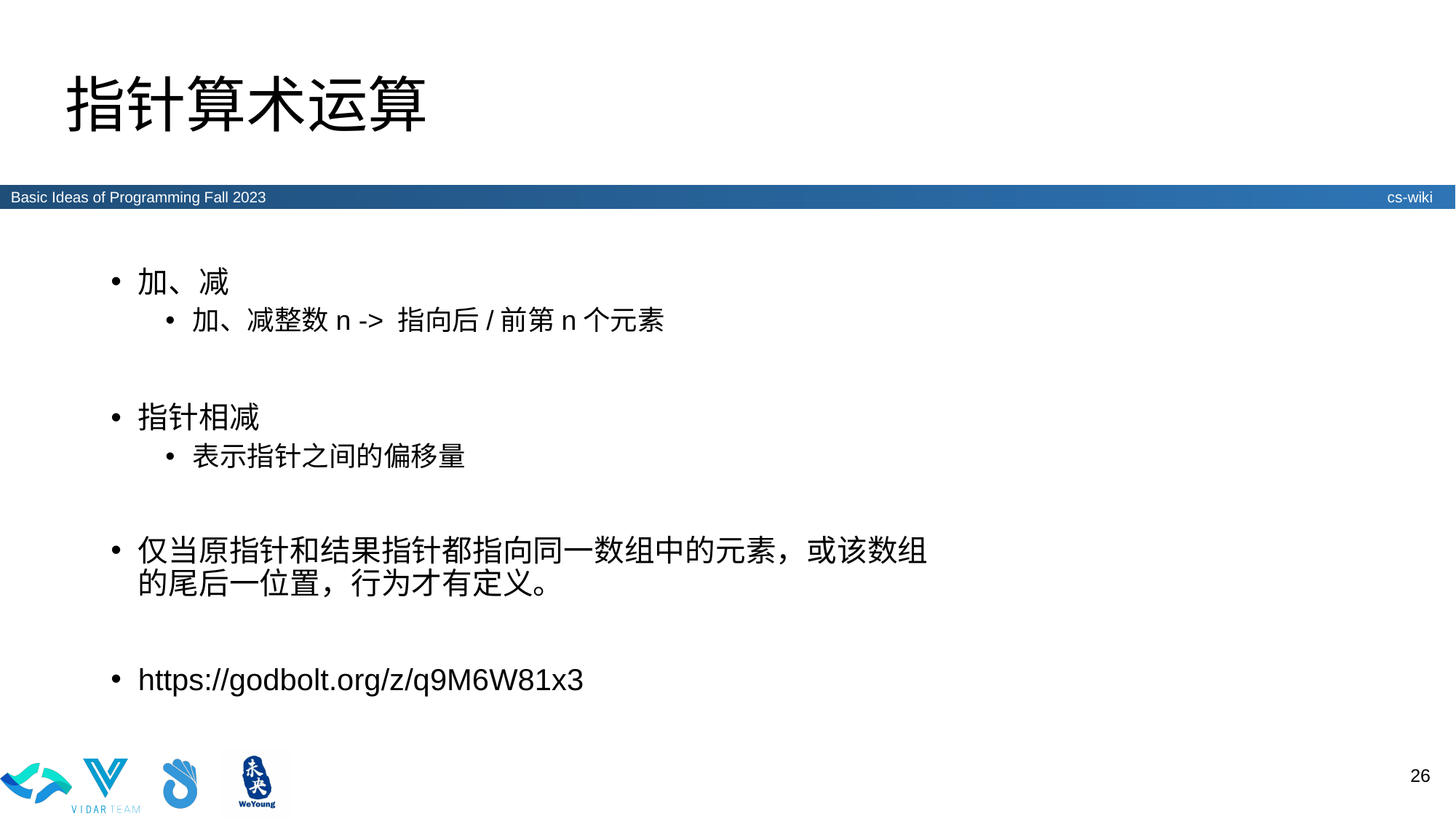

# 指针算术运算
加、减
加、减整数n -> 指向后/前第n个元素

指针相减
表示指针之间的偏移量

仅当原指针和结果指针都指向同一数组中的元素，或该数组的尾后一位置，行为才有定义。

https://godbolt.org/z/q9M6W81x3